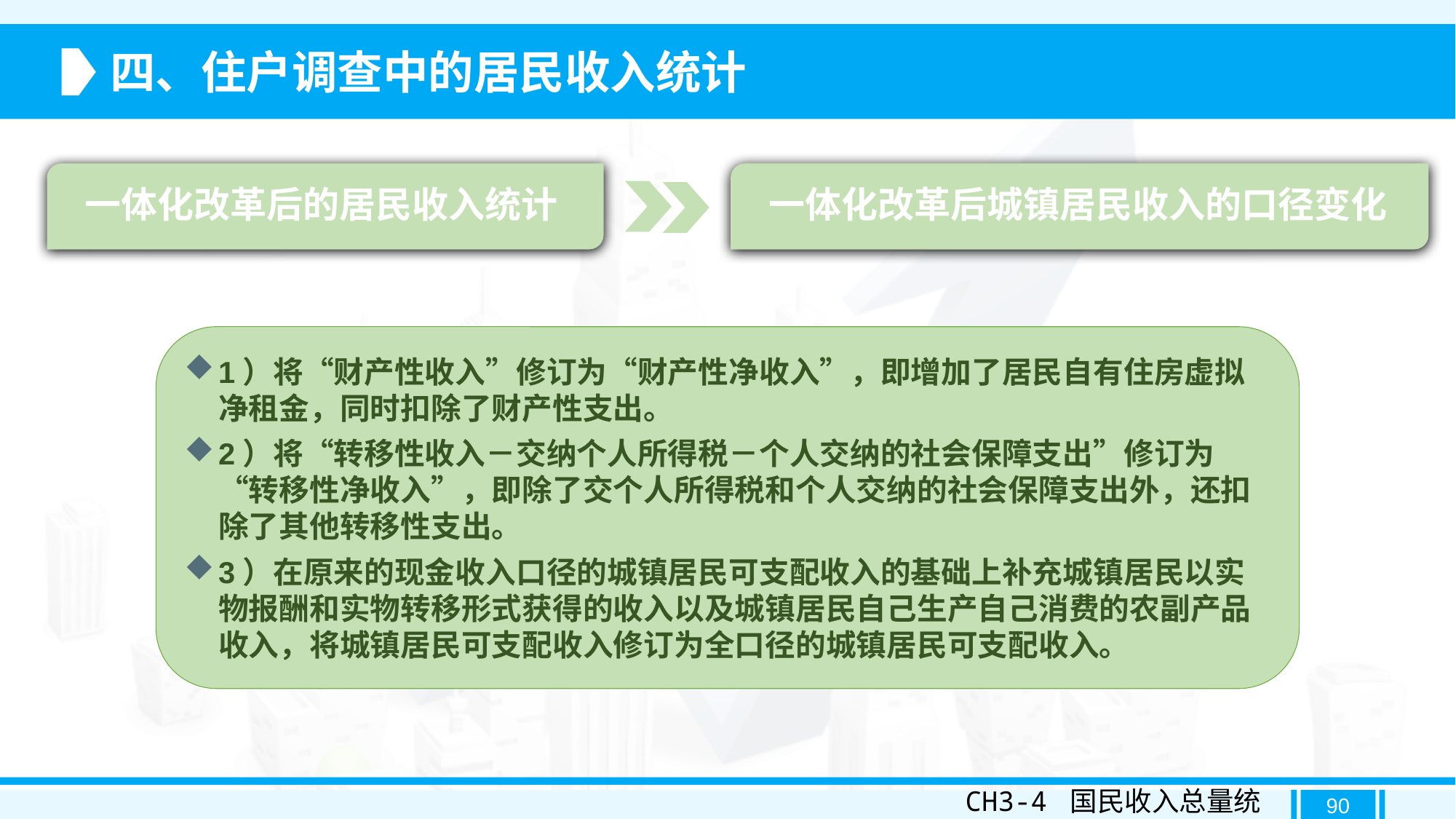

四、住户调查中的居民收入统计

一体化改革后的居民收入统计
一体化改革后城镇居民收入的口径变化

1）将“财产性收入”修订为“财产性净收入”，即增加了居民自有住房虚拟净租金，同时扣除了财产性支出。
2）将“转移性收入－交纳个人所得税－个人交纳的社会保障支出”修订为“转移性净收入”，即除了交个人所得税和个人交纳的社会保障支出外，还扣除了其他转移性支出。
3）在原来的现金收入口径的城镇居民可支配收入的基础上补充城镇居民以实物报酬和实物转移形式获得的收入以及城镇居民自己生产自己消费的农副产品收入，将城镇居民可支配收入修订为全口径的城镇居民可支配收入。
CH3-4 国民收入总量统计
90